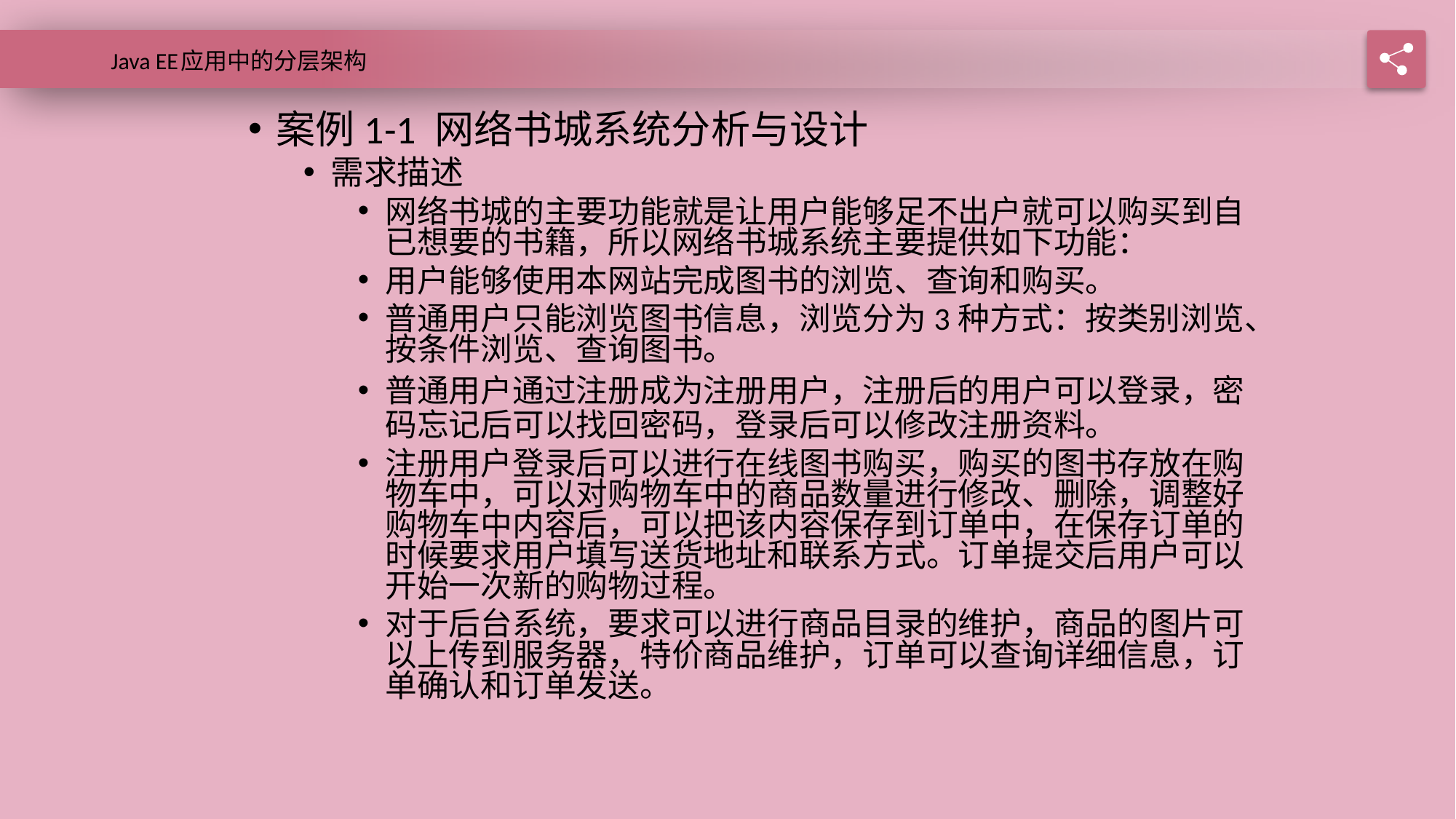

Java EE应用中的分层架构
案例1-1 网络书城系统分析与设计
需求描述
网络书城的主要功能就是让用户能够足不出户就可以购买到自已想要的书籍，所以网络书城系统主要提供如下功能：
用户能够使用本网站完成图书的浏览、查询和购买。
普通用户只能浏览图书信息，浏览分为3种方式：按类别浏览、按条件浏览、查询图书。
普通用户通过注册成为注册用户，注册后的用户可以登录，密码忘记后可以找回密码，登录后可以修改注册资料。
注册用户登录后可以进行在线图书购买，购买的图书存放在购物车中，可以对购物车中的商品数量进行修改、删除，调整好购物车中内容后，可以把该内容保存到订单中，在保存订单的时候要求用户填写送货地址和联系方式。订单提交后用户可以开始一次新的购物过程。
对于后台系统，要求可以进行商品目录的维护，商品的图片可以上传到服务器，特价商品维护，订单可以查询详细信息，订单确认和订单发送。